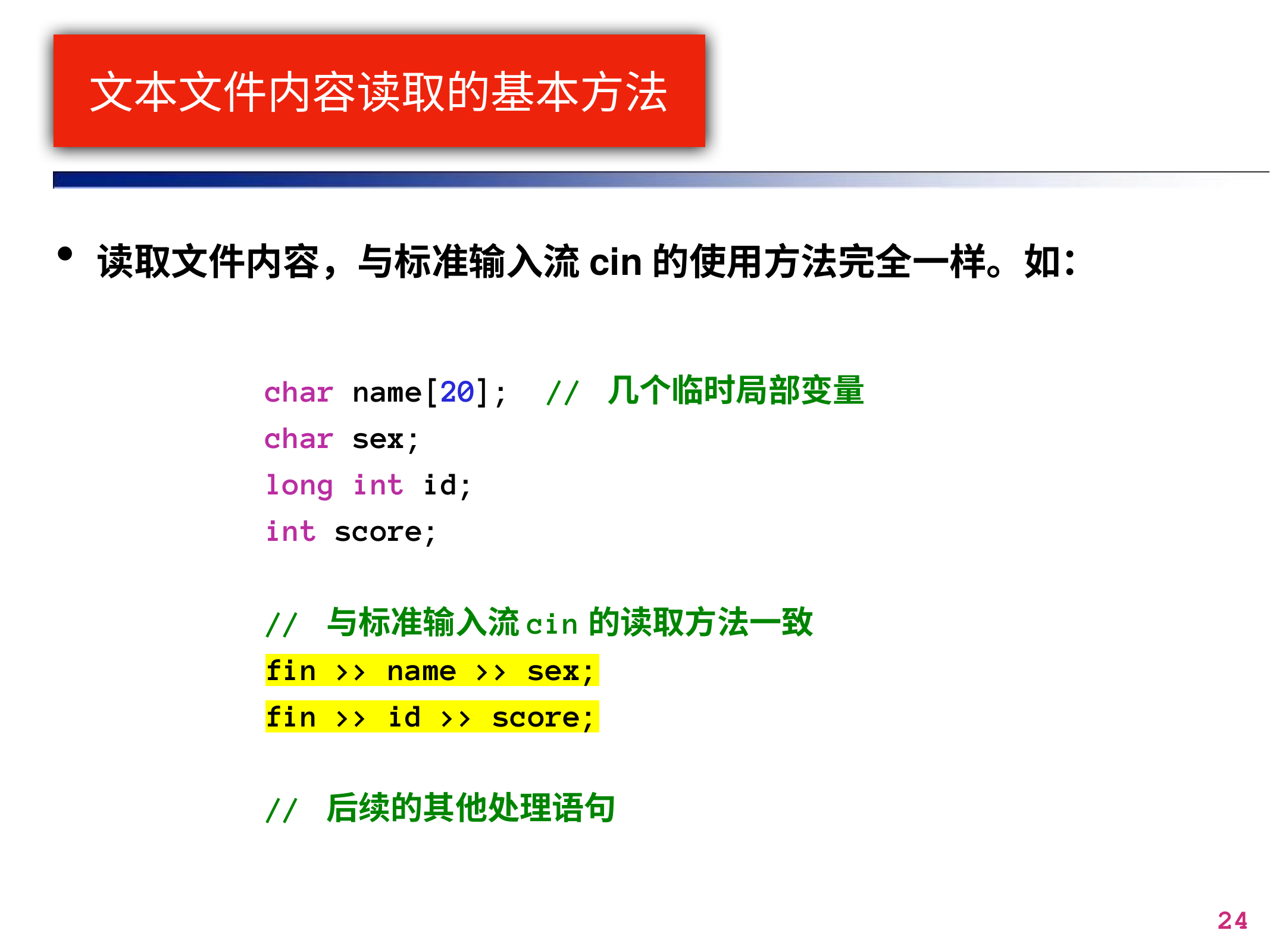

# 文本文件内容读取的基本方法
读取文件内容，与标准输入流cin的使用方法完全一样。如：
char name[20];  // 几个临时局部变量
char sex;
long int id;
int score;

// 与标准输入流cin的读取方法一致
fin >> name >> sex;
fin >> id >> score;

// 后续的其他处理语句
24